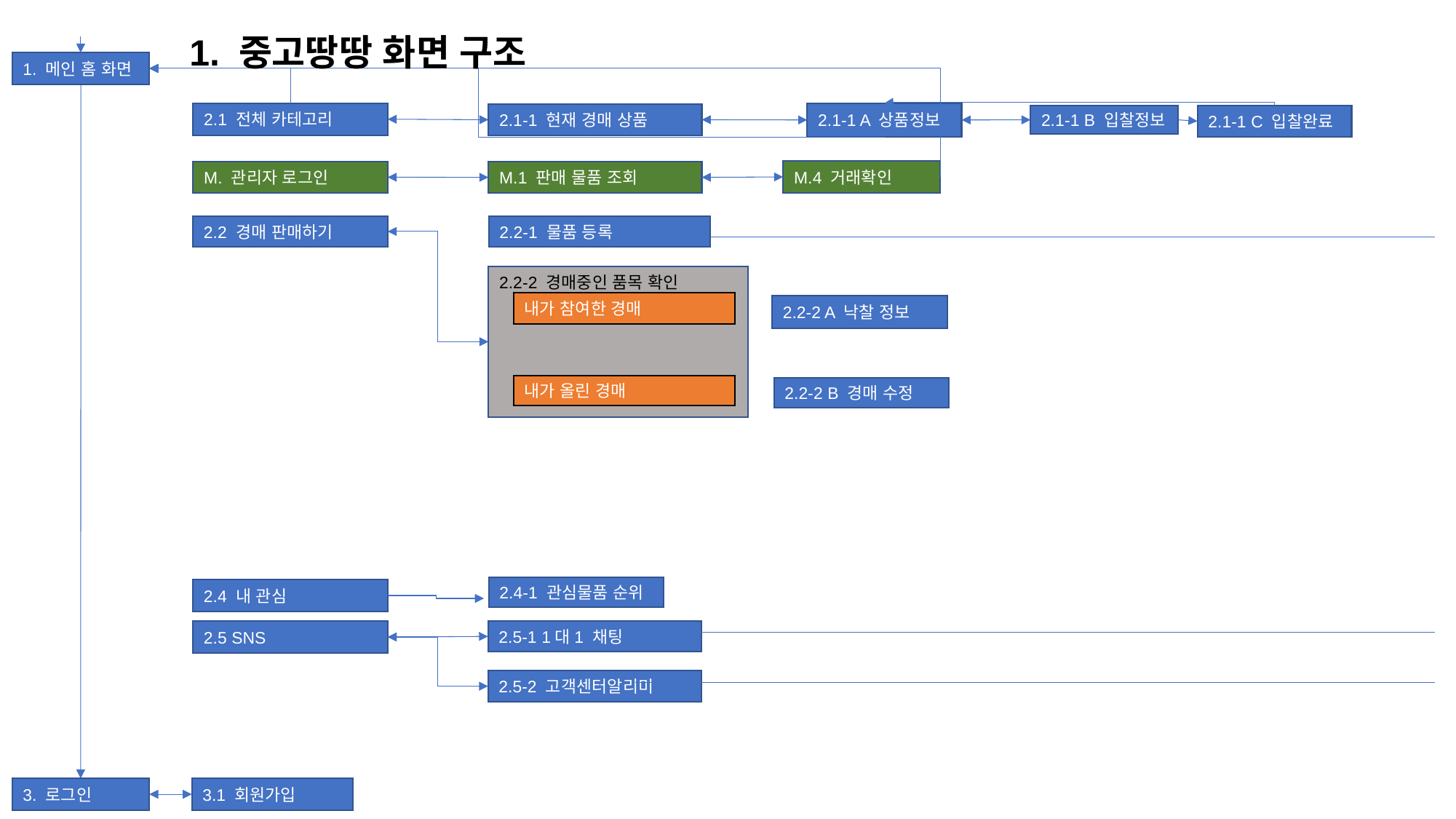

1. 중고땅땅 화면 구조
1. 메인 홈 화면
2.1 전체 카테고리
2.1-1 A 상품정보
2.1-1 현재 경매 상품
2.1-1 B 입찰정보
2.1-1 C 입찰완료
M.4 거래확인
M.1 판매 물품 조회
M. 관리자 로그인
2.2 경매 판매하기
2.2-1 물품 등록
2.2-2 경매중인 품목 확인

내가 참여한 경매
2.2-2 A 낙찰 정보
내가 올린 경매
2.2-2 B 경매 수정
2.4-1 관심물품 순위
2.4 내 관심
2.5 SNS
2.5-1 1대1 채팅
2.5-2 고객센터알리미
3. 로그인
3.1 회원가입